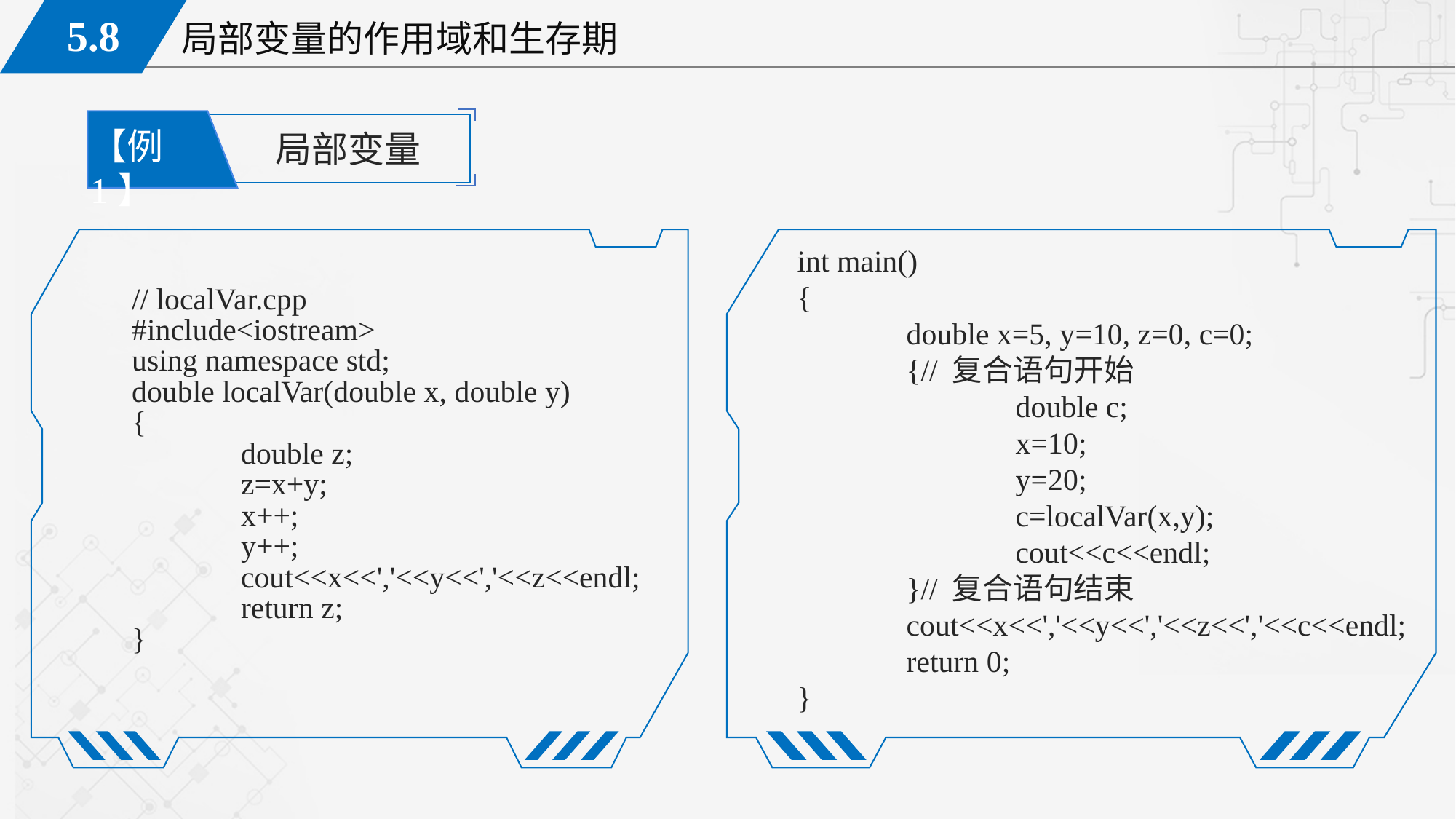

【例1】
局部变量

int main()
{
	double x=5, y=10, z=0, c=0;
	{// 复合语句开始
		double c;
		x=10;
		y=20;
		c=localVar(x,y);
		cout<<c<<endl;
	}// 复合语句结束
	cout<<x<<','<<y<<','<<z<<','<<c<<endl;
	return 0;
}
// localVar.cpp
#include<iostream>
using namespace std;
double localVar(double x, double y)
{
	double z;
	z=x+y;
	x++;
	y++;
	cout<<x<<','<<y<<','<<z<<endl;
	return z;
}